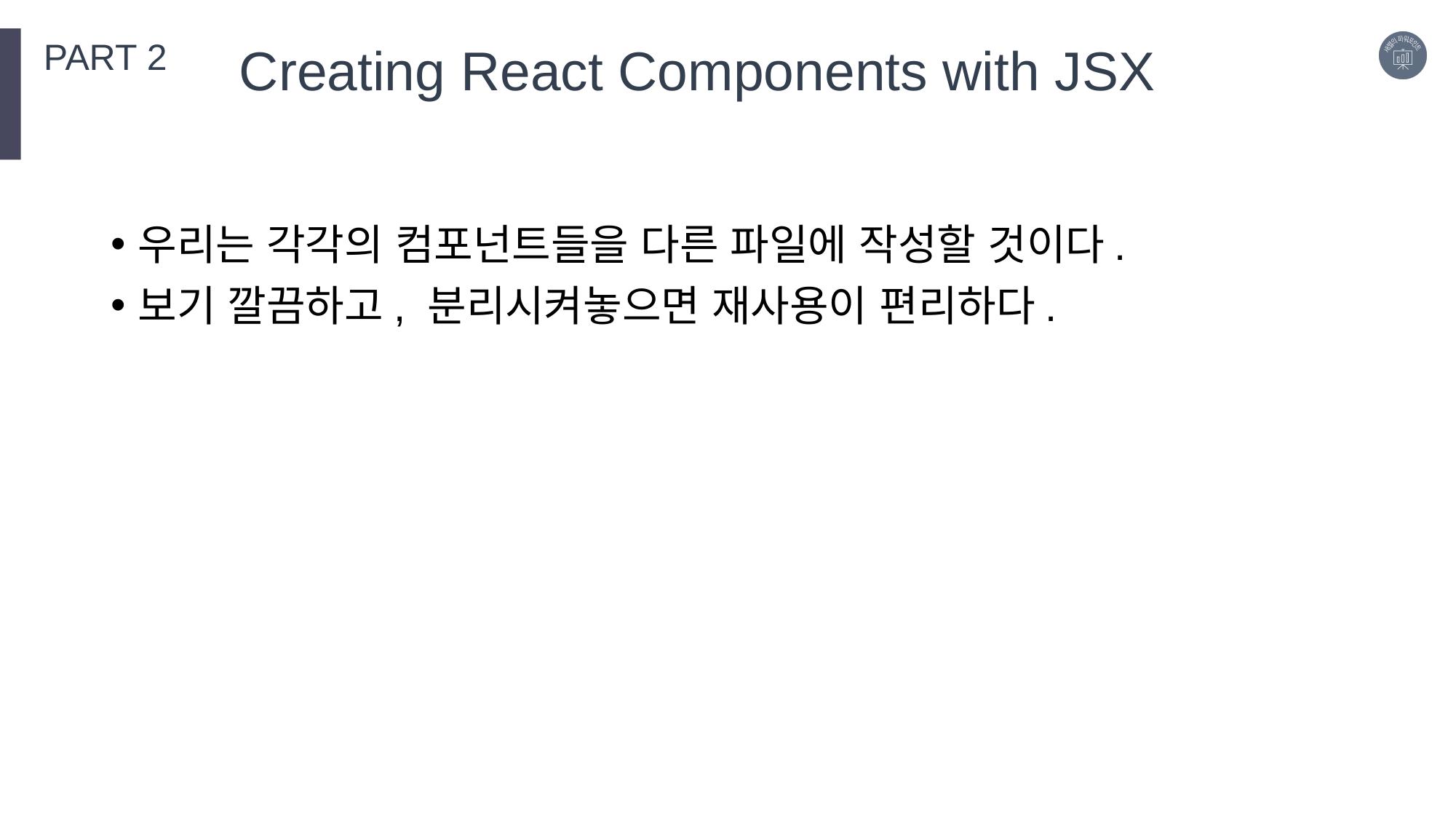

PART 2
Creating React Components with JSX
우리는 각각의 컴포넌트들을 다른 파일에 작성할 것이다.
보기 깔끔하고, 분리시켜놓으면 재사용이 편리하다.